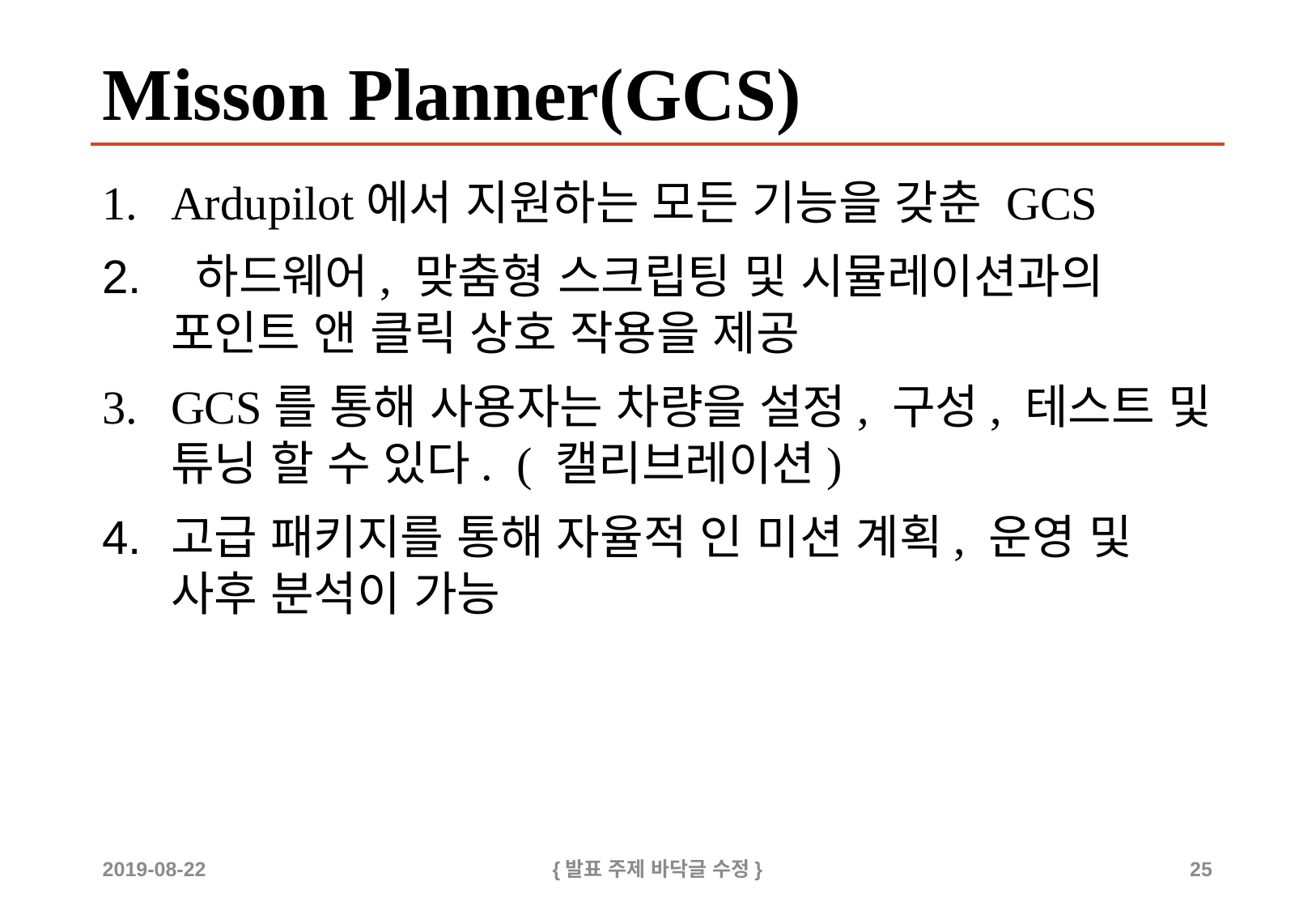

# Misson Planner(GCS)
Ardupilot에서 지원하는 모든 기능을 갖춘 GCS
 하드웨어, 맞춤형 스크립팅 및 시뮬레이션과의 포인트 앤 클릭 상호 작용을 제공
GCS를 통해 사용자는 차량을 설정, 구성, 테스트 및 튜닝 할 수 있다.  ( 캘리브레이션)
고급 패키지를 통해 자율적 인 미션 계획, 운영 및 사후 분석이 가능
2019-08-22
{발표 주제 바닥글 수정}
25